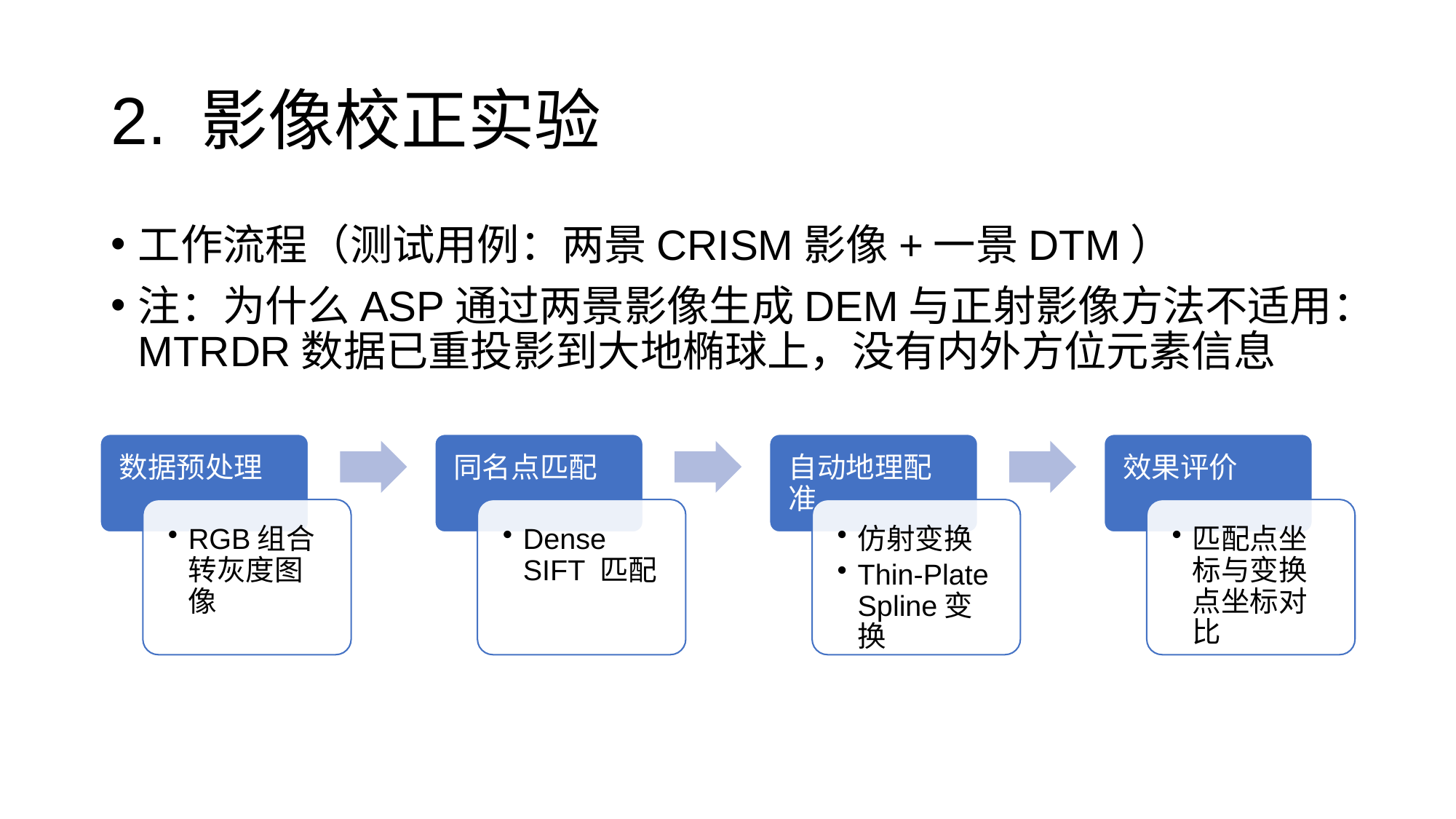

# 2. 影像校正实验
工作流程（测试用例：两景CRISM影像+一景DTM）
注：为什么ASP通过两景影像生成DEM与正射影像方法不适用：MTRDR数据已重投影到大地椭球上，没有内外方位元素信息
数据预处理
RGB组合转灰度图像

同名点匹配
Dense SIFT 匹配

自动地理配准
仿射变换
Thin-Plate Spline变换

效果评价
匹配点坐标与变换点坐标对比